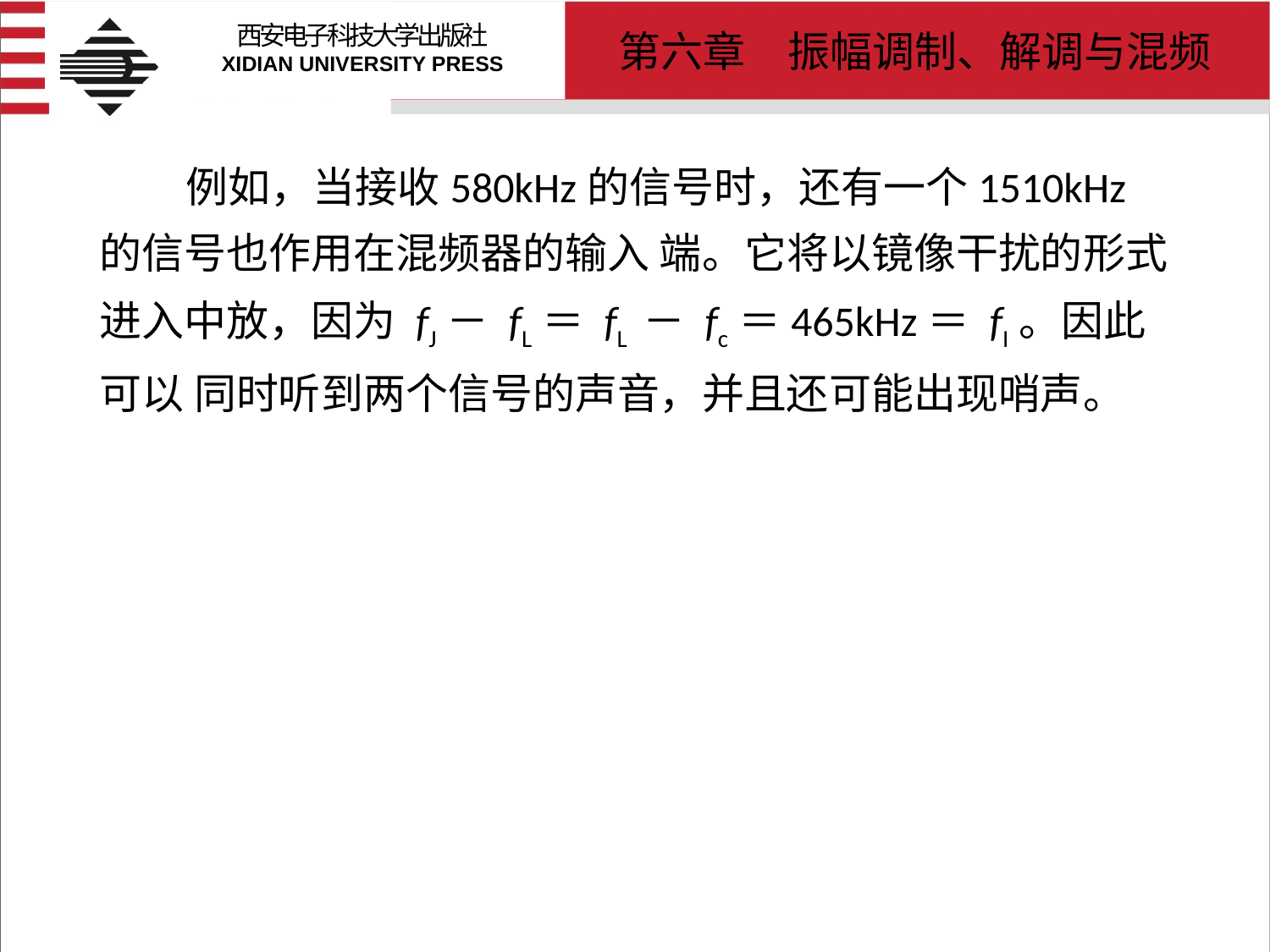

# 例如，当接收580kHz的信号时，还有一个1510kHz的信号也作用在混频器的输入 端。它将以镜像干扰的形式进入中放，因为 fJ－ fL＝ fL － fc＝465kHz＝ fI。因此可以 同时听到两个信号的声音，并且还可能出现哨声。